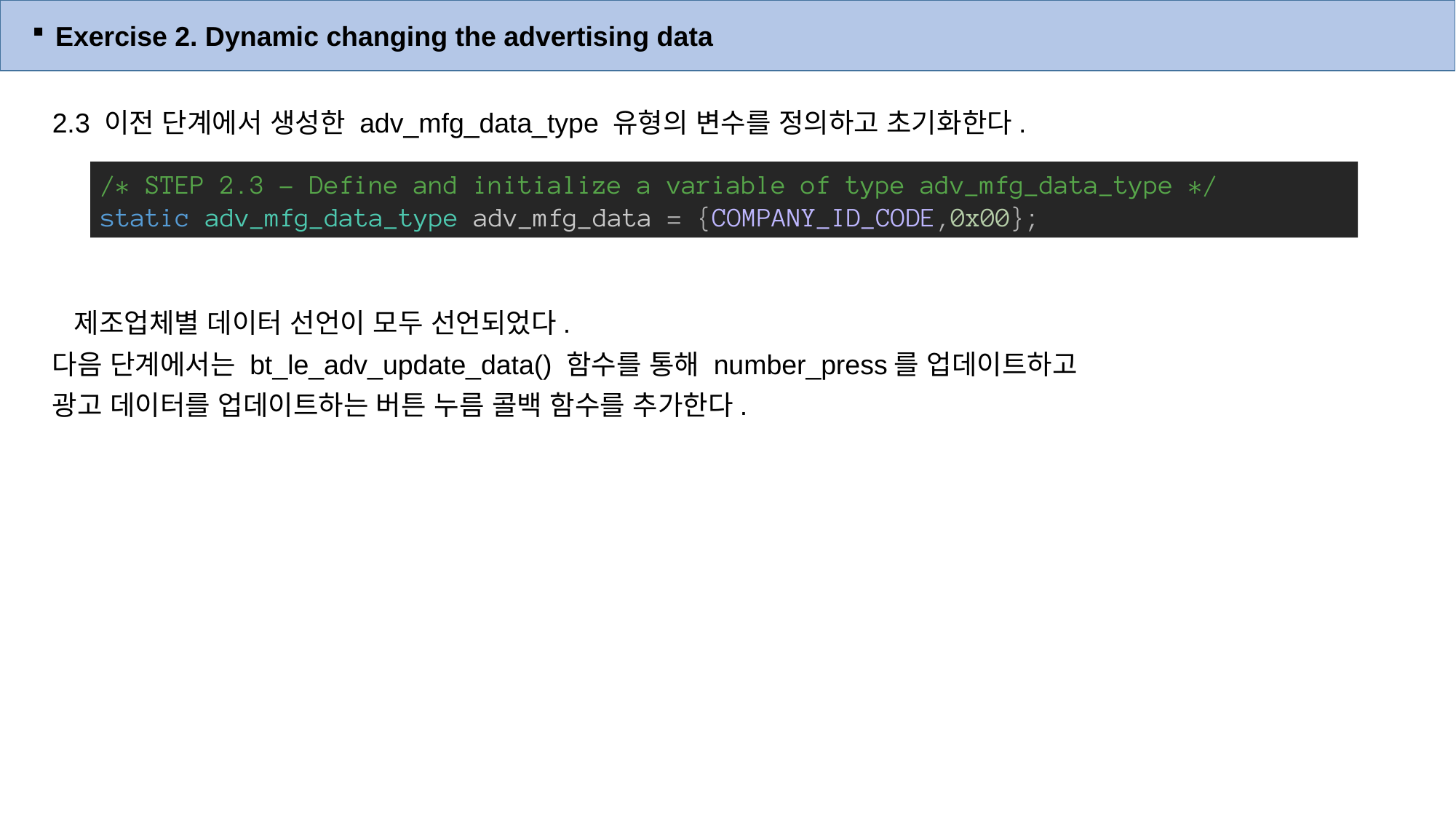

Exercise 2. Dynamic changing the advertising data
2.3 이전 단계에서 생성한 adv_mfg_data_type 유형의 변수를 정의하고 초기화한다.

  제조업체별 데이터 선언이 모두 선언되었다.
다음 단계에서는 bt_le_adv_update_data() 함수를 통해 number_press를 업데이트하고
광고 데이터를 업데이트하는 버튼 누름 콜백 함수를 추가한다.
/* STEP 2.3 - Define and initialize a variable of type adv_mfg_data_type */
static adv_mfg_data_type adv_mfg_data = {COMPANY_ID_CODE,0x00};